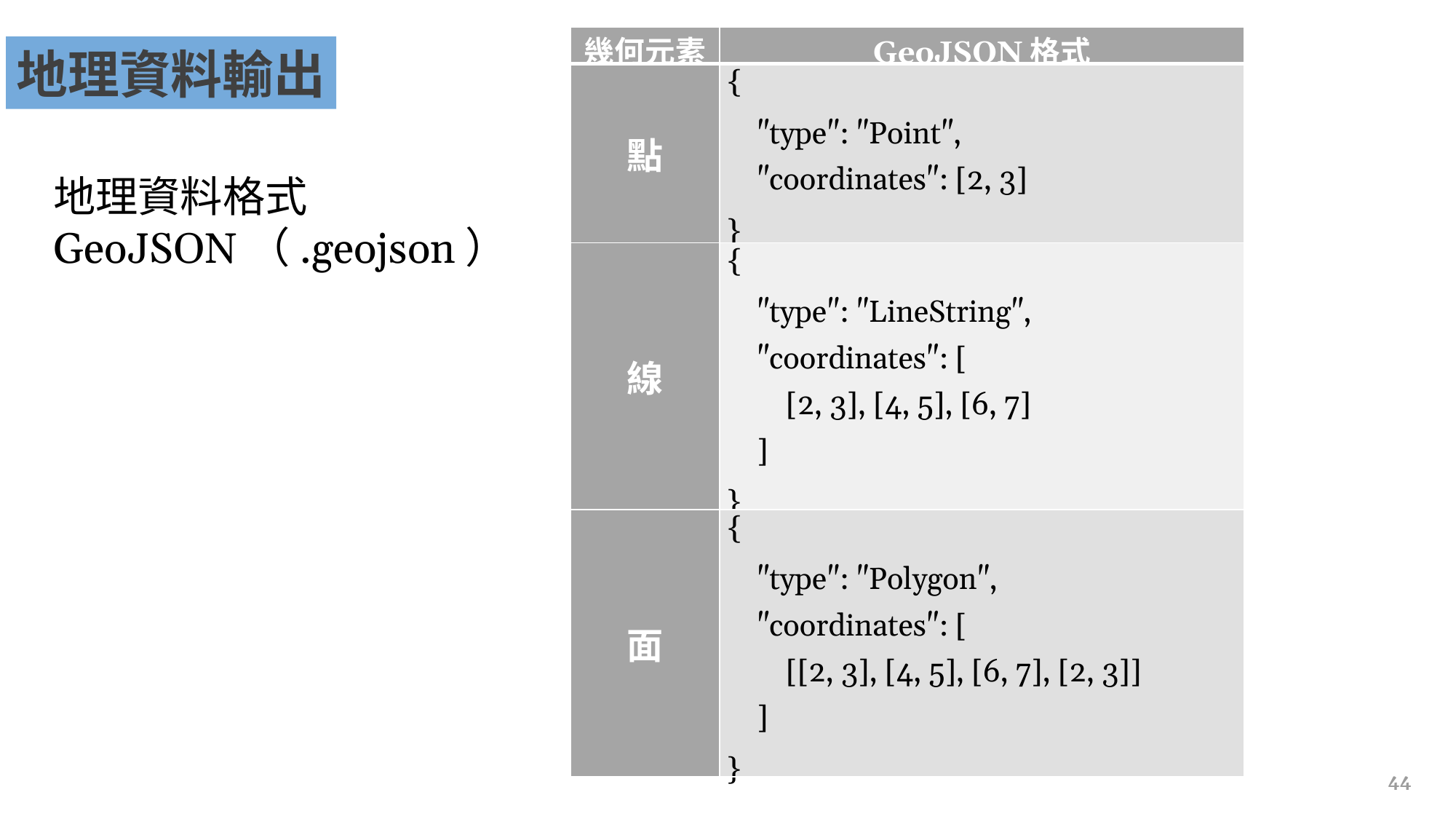

| 幾何元素 | GeoJSON格式 |
| --- | --- |
| 點 | { "type": "Point", "coordinates": [2, 3] } |
| 線 | { "type": "LineString", "coordinates": [ [2, 3], [4, 5], [6, 7] ] } |
| 面 | { "type": "Polygon", "coordinates": [ [[2, 3], [4, 5], [6, 7], [2, 3]] ] } |
地理資料輸出
地理資料格式
GeoJSON（.geojson）
44